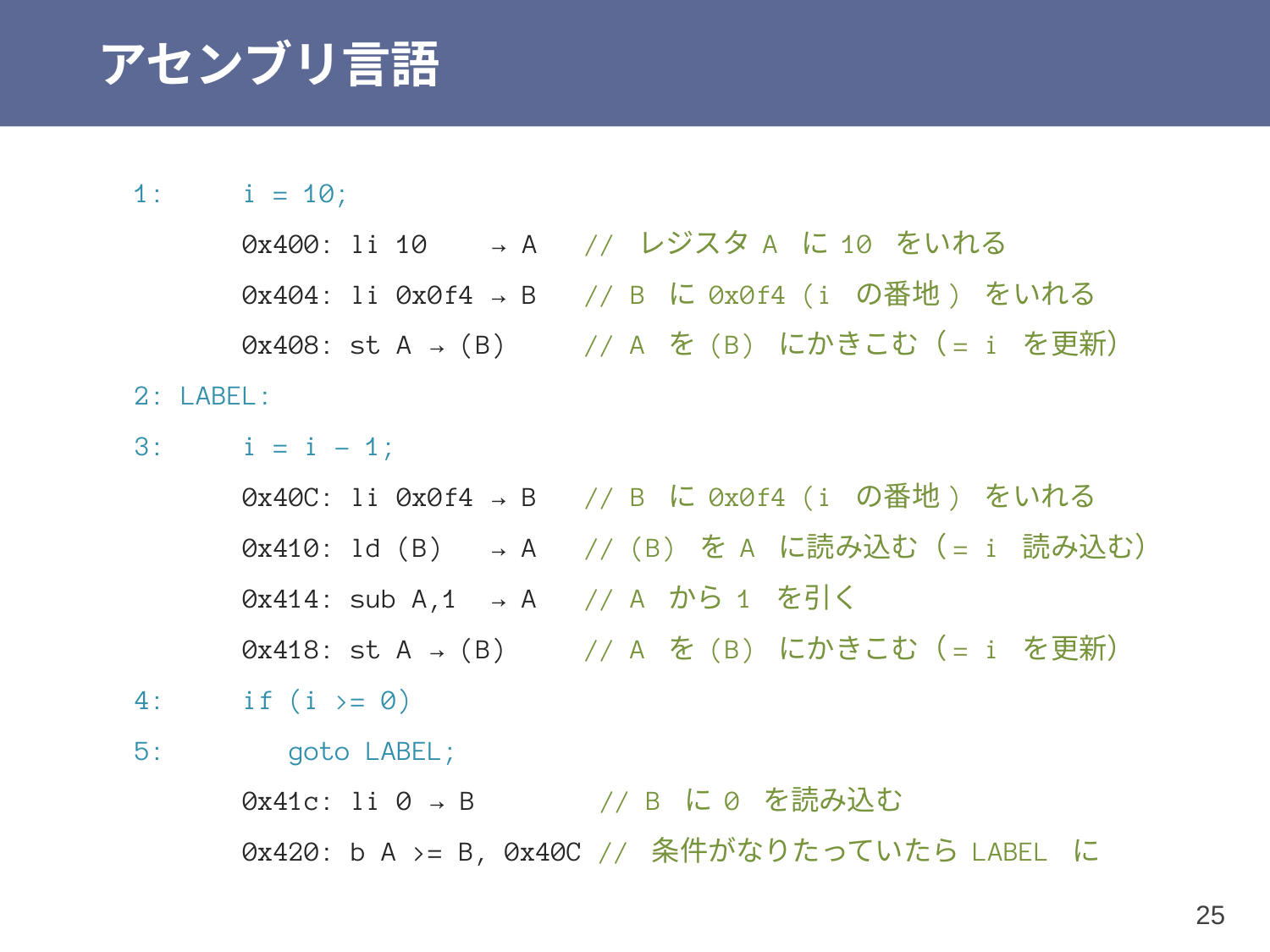

# アセンブリ言語
1:     i = 10;
       0x400: li 10    → A   // レジスタ A に 10 をいれる
       0x404: li 0x0f4 → B   // B に 0x0f4 (i の番地) をいれる
       0x408: st A → (B)     // A を (B) にかきこむ（= i を更新）
2: LABEL:
3:     i = i - 1;
       0x40C: li 0x0f4 → B   // B に 0x0f4 (i の番地) をいれる
       0x410: ld (B)   → A   // (B) を A に読み込む（= i 読み込む）
       0x414: sub A,1  → A   // A から 1 を引く
       0x418: st A → (B)     // A を (B) にかきこむ（= i を更新）
4:     if (i >= 0)
5:        goto LABEL;
       0x41c: li 0 → B        // B に 0 を読み込む
       0x420: b A >= B, 0x40C // 条件がなりたっていたら LABEL に